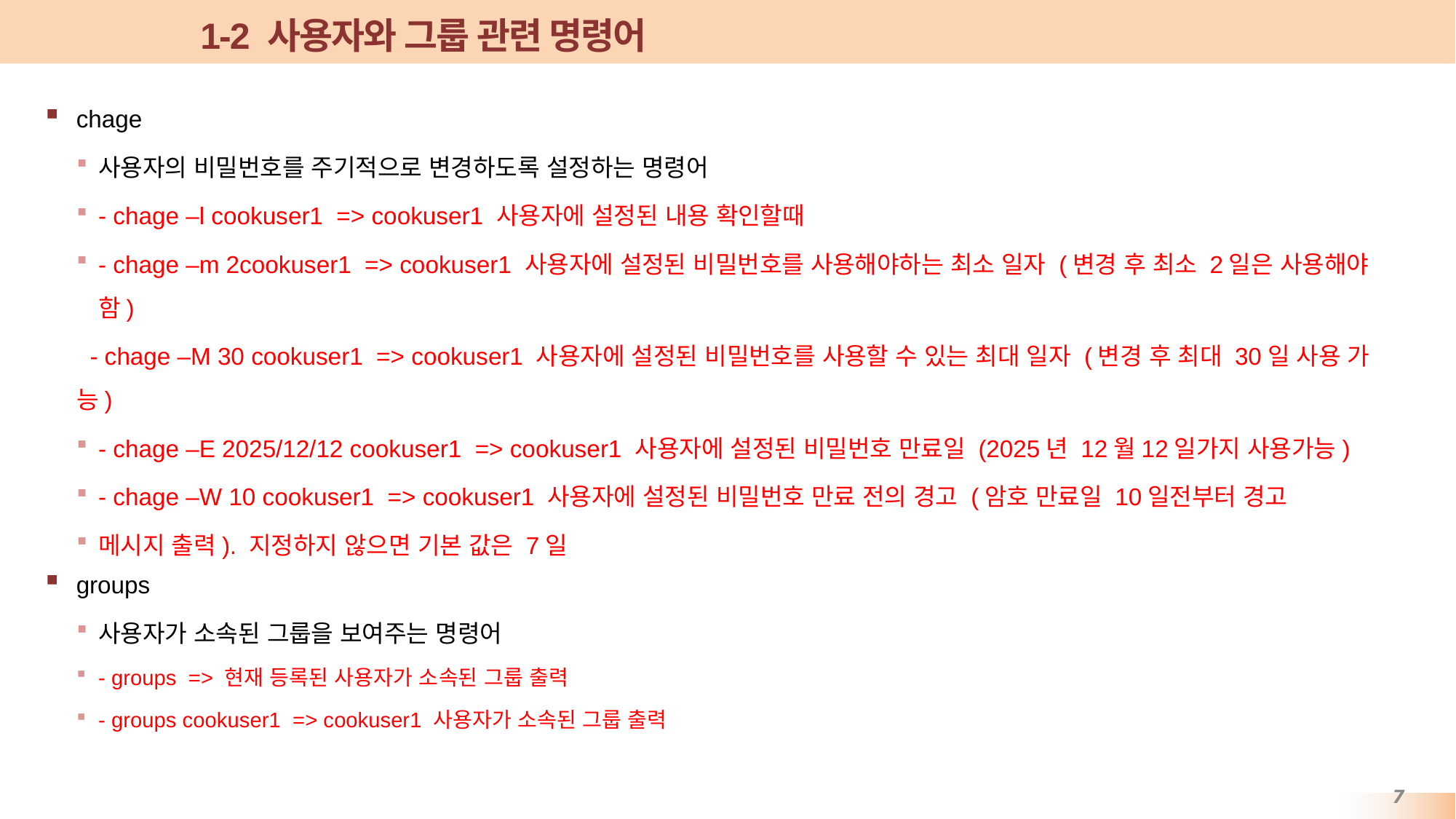

# 1-2 사용자와 그룹 관련 명령어
chage
사용자의 비밀번호를 주기적으로 변경하도록 설정하는 명령어
- chage –l cookuser1  => cookuser1 사용자에 설정된 내용 확인할때
- chage –m 2cookuser1  => cookuser1 사용자에 설정된 비밀번호를 사용해야하는 최소 일자 (변경 후 최소 2일은 사용해야함)
  - chage –M 30 cookuser1  => cookuser1 사용자에 설정된 비밀번호를 사용할 수 있는 최대 일자 (변경 후 최대 30일 사용 가능)
- chage –E 2025/12/12 cookuser1  => cookuser1 사용자에 설정된 비밀번호 만료일 (2025년 12월12일가지 사용가능)
- chage –W 10 cookuser1  => cookuser1 사용자에 설정된 비밀번호 만료 전의 경고 (암호 만료일 10일전부터 경고
메시지 출력). 지정하지 않으면 기본 값은 7일
groups
사용자가 소속된 그룹을 보여주는 명령어
- groups  => 현재 등록된 사용자가 소속된 그룹 출력
- groups cookuser1  => cookuser1 사용자가 소속된 그룹 출력